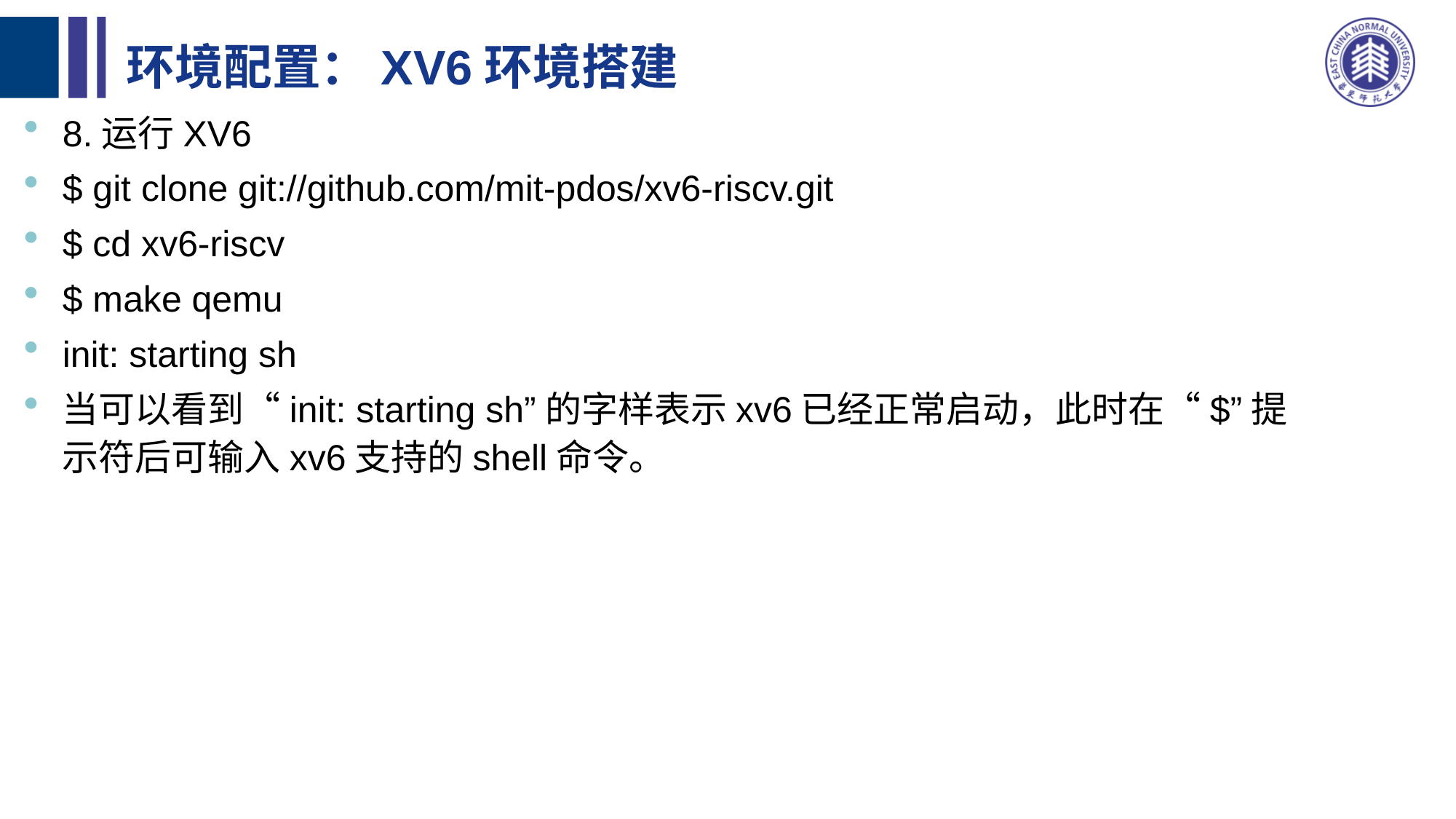

# 环境配置：XV6环境搭建
8.运行XV6
$ git clone git://github.com/mit-pdos/xv6-riscv.git
$ cd xv6-riscv
$ make qemu
init: starting sh
当可以看到“init: starting sh”的字样表示xv6已经正常启动，此时在“$”提示符后可输入xv6支持的shell命令。